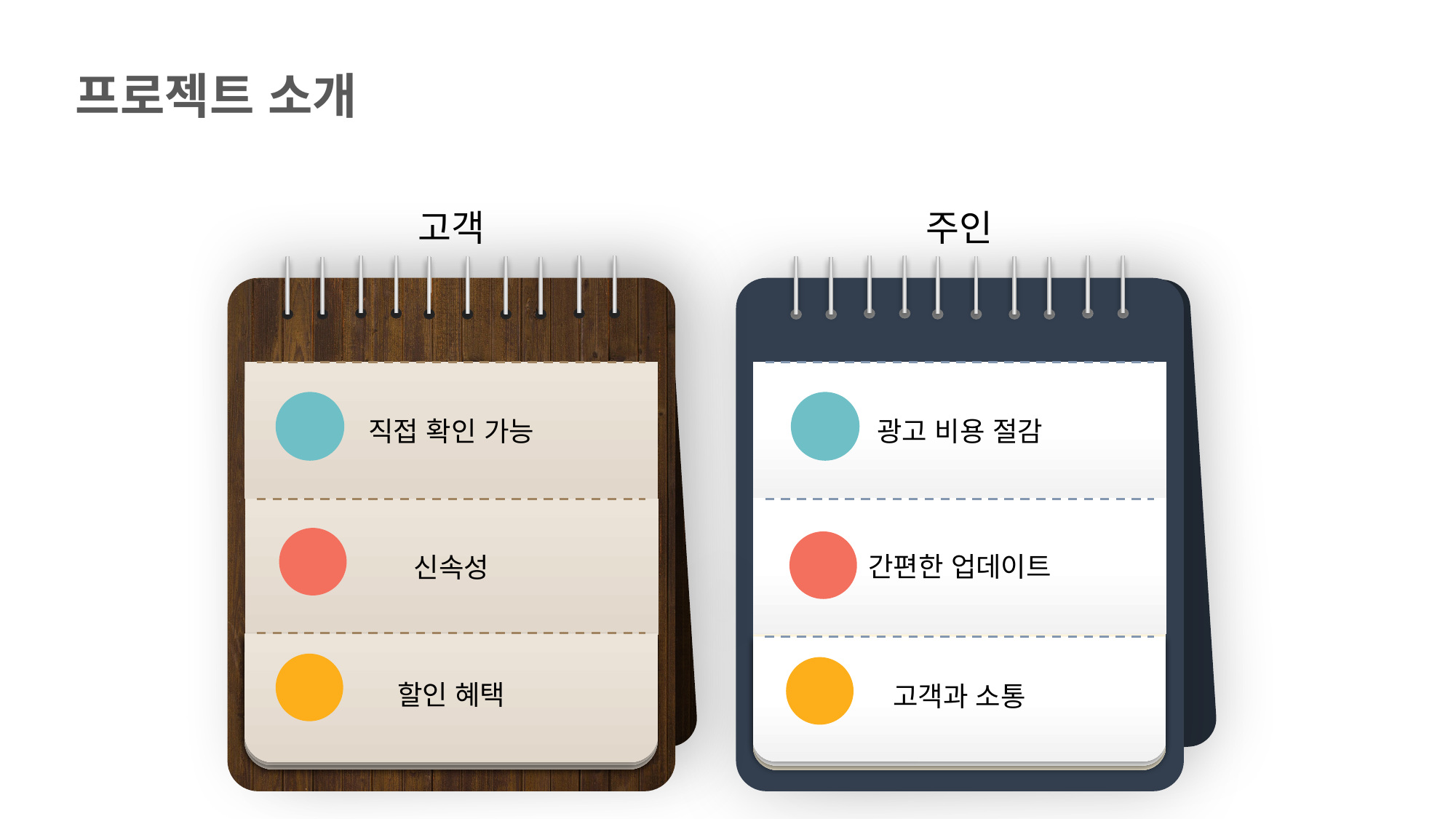

프로젝트 소개

고객

직접 확인 가능
신속성

할인 혜택

주인

광고 비용 절감

간편한 업데이트

고객과 소통